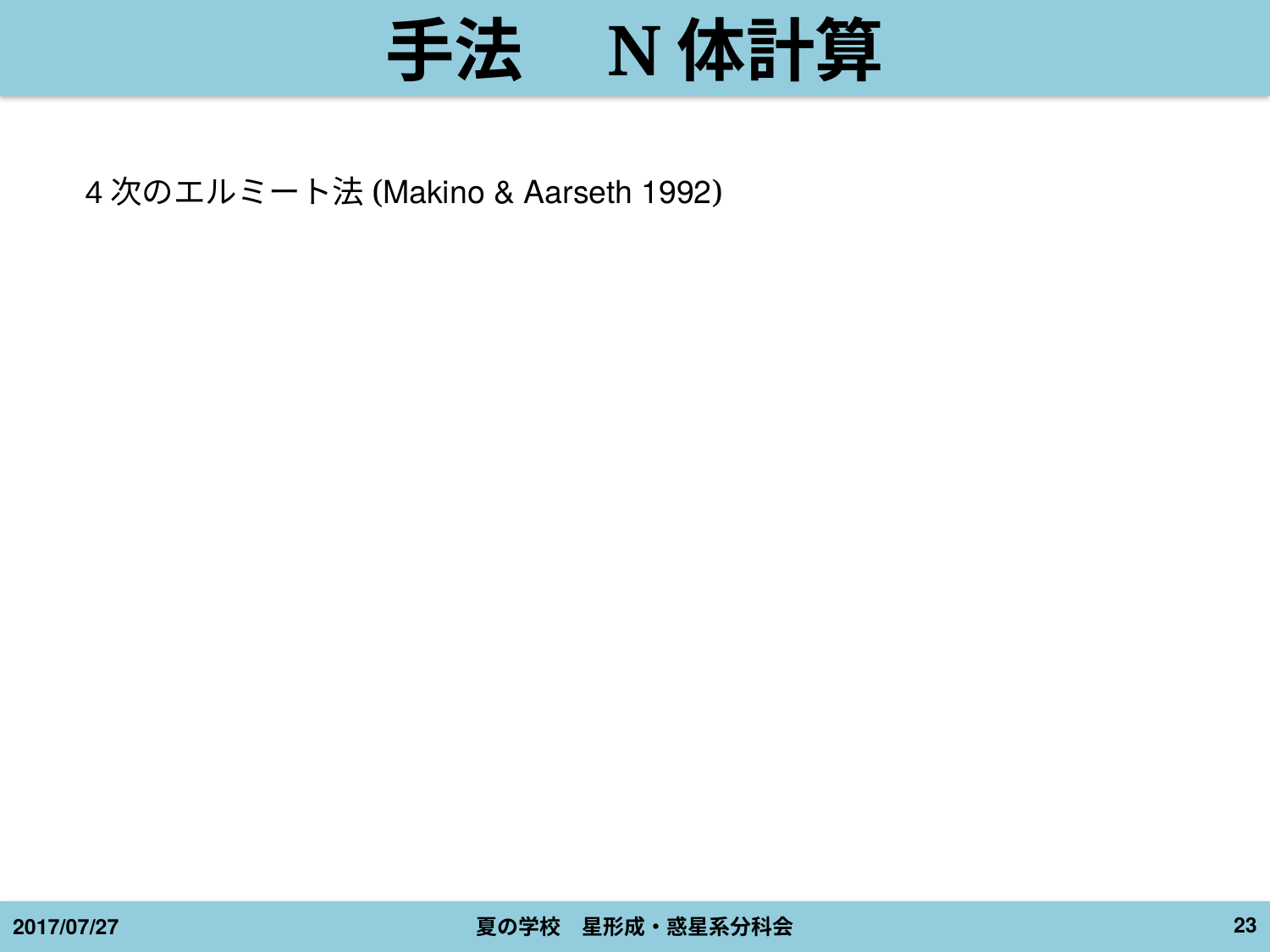

# 手法　N体計算
4次のエルミート法(Makino & Aarseth 1992)
2017/07/27
夏の学校　星形成・惑星系分科会
23